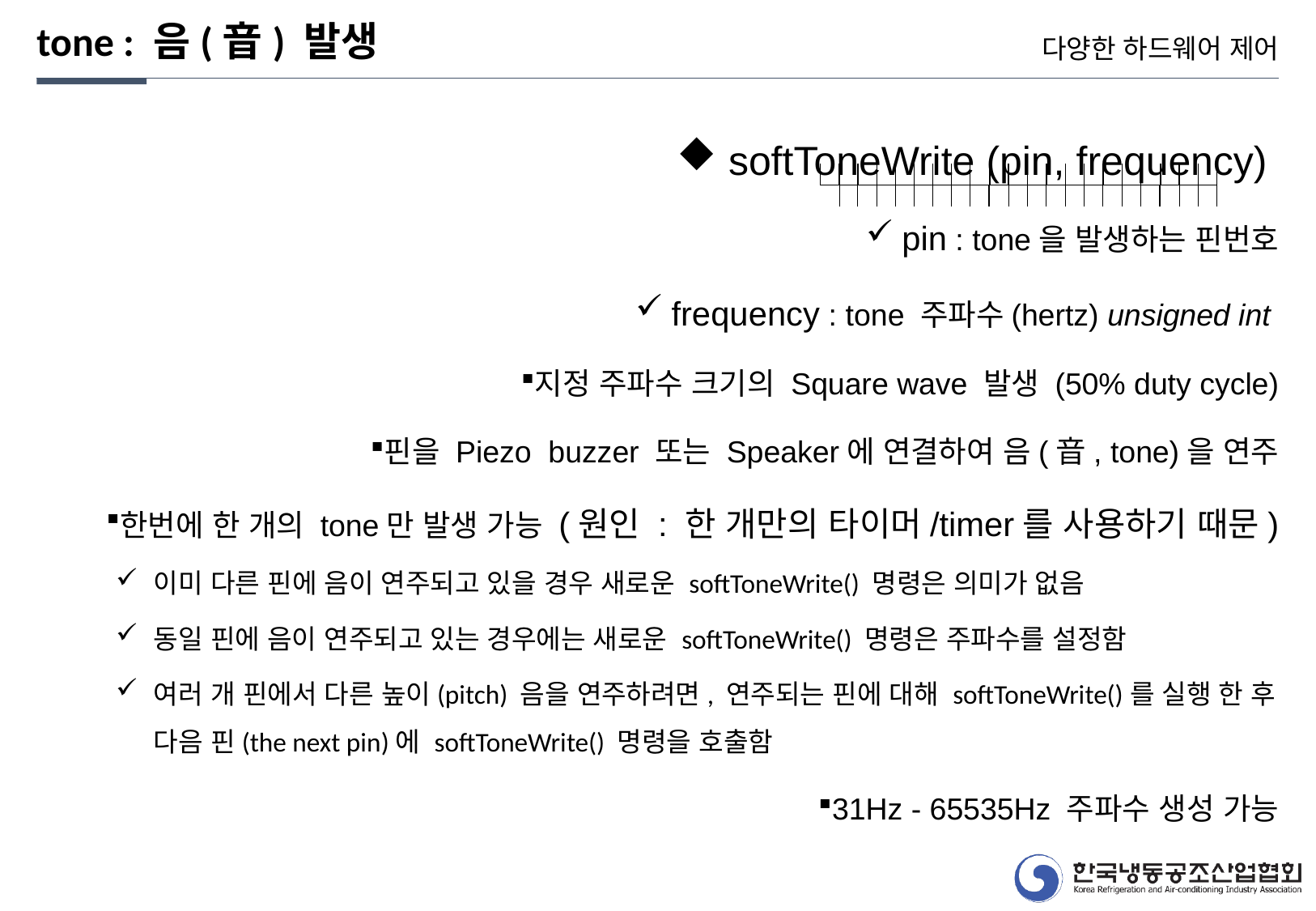

tone : 음(音) 발생
다양한 하드웨어 제어

 softToneWrite (pin, frequency)
pin : tone을 발생하는 핀번호
frequency : tone 주파수(hertz) unsigned int
지정 주파수 크기의 Square wave 발생 (50% duty cycle)
핀을 Piezo  buzzer 또는 Speaker에 연결하여 음(音, tone)을 연주
한번에 한 개의 tone만 발생 가능 (원인 : 한 개만의 타이머/timer를 사용하기 때문)
이미 다른 핀에 음이 연주되고 있을 경우 새로운 softToneWrite() 명령은 의미가 없음
동일 핀에 음이 연주되고 있는 경우에는 새로운 softToneWrite() 명령은 주파수를 설정함
여러 개 핀에서 다른 높이(pitch) 음을 연주하려면, 연주되는 핀에 대해 softToneWrite()를 실행 한 후 다음 핀(the next pin)에 softToneWrite() 명령을 호출함
31Hz - 65535Hz 주파수 생성 가능